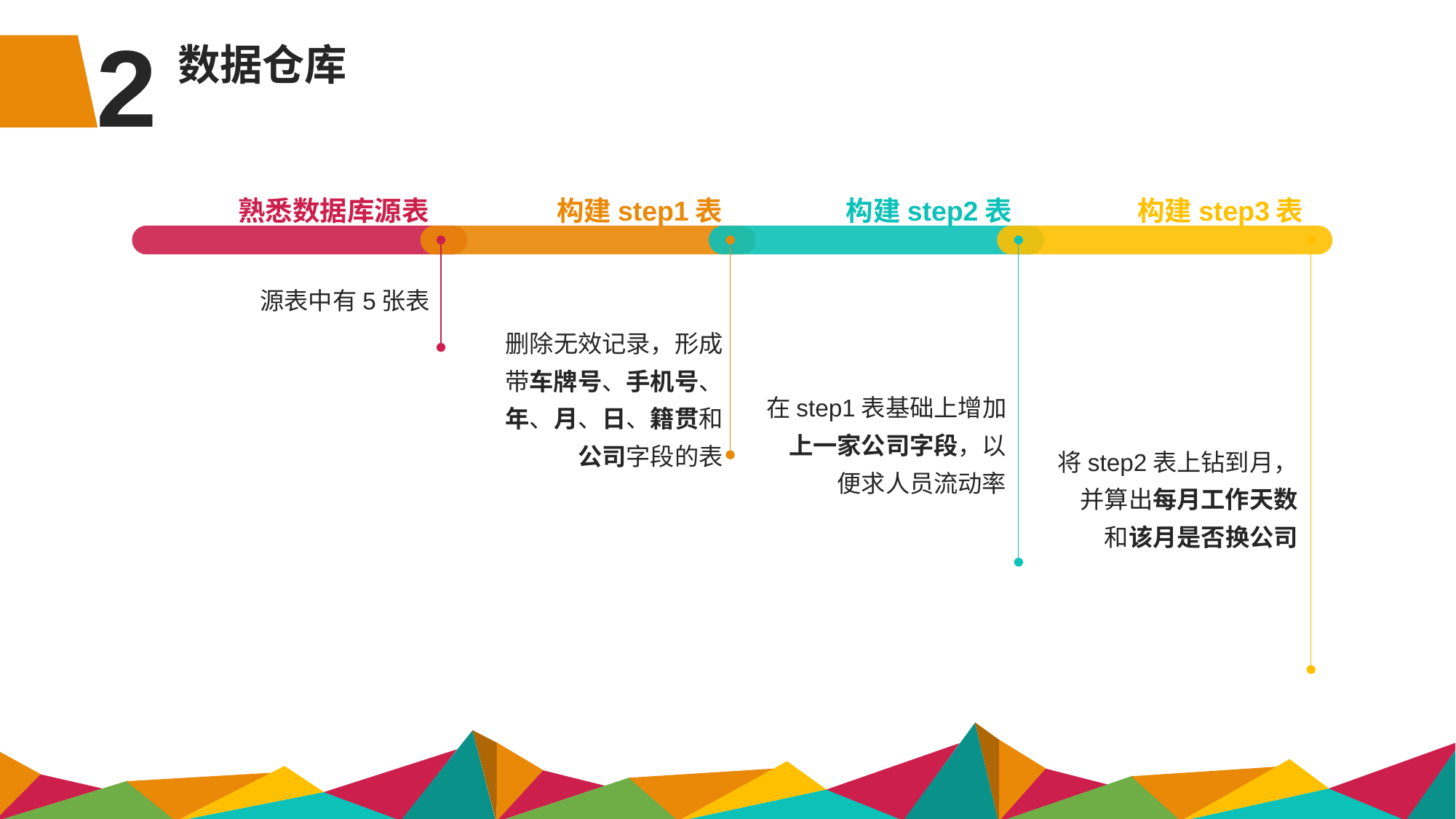

2
数据仓库

熟悉数据库源表
构建step1表
构建step2表
构建step3表

源表中有5张表
删除无效记录，形成带车牌号、手机号、年、月、日、籍贯和公司字段的表
在step1表基础上增加上一家公司字段，以便求人员流动率
将step2表上钻到月，并算出每月工作天数和该月是否换公司